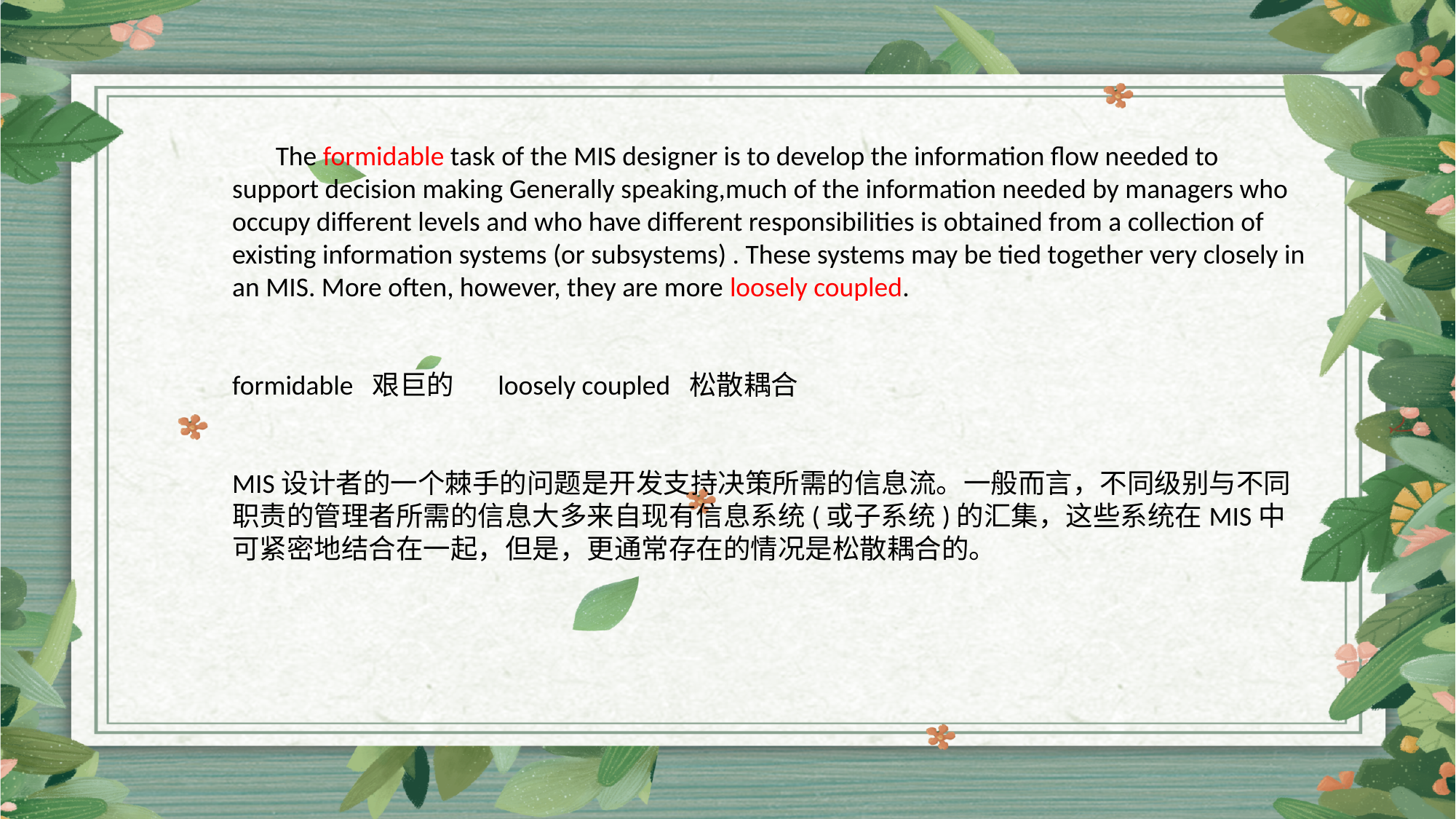

The formidable task of the MIS designer is to develop the information flow needed to support decision making Generally speaking,much of the information needed by managers who occupy different levels and who have different responsibilities is obtained from a collection of existing information systems (or subsystems) . These systems may be tied together very closely in an MIS. More often, however, they are more loosely coupled.

formidable  艰巨的      loosely coupled  松散耦合

MIS设计者的一个棘手的问题是开发支持决策所需的信息流。一般而言，不同级别与不同职责的管理者所需的信息大多来自现有信息系统(或子系统)的汇集，这些系统在MIS中可紧密地结合在一起，但是，更通常存在的情况是松散耦合的。